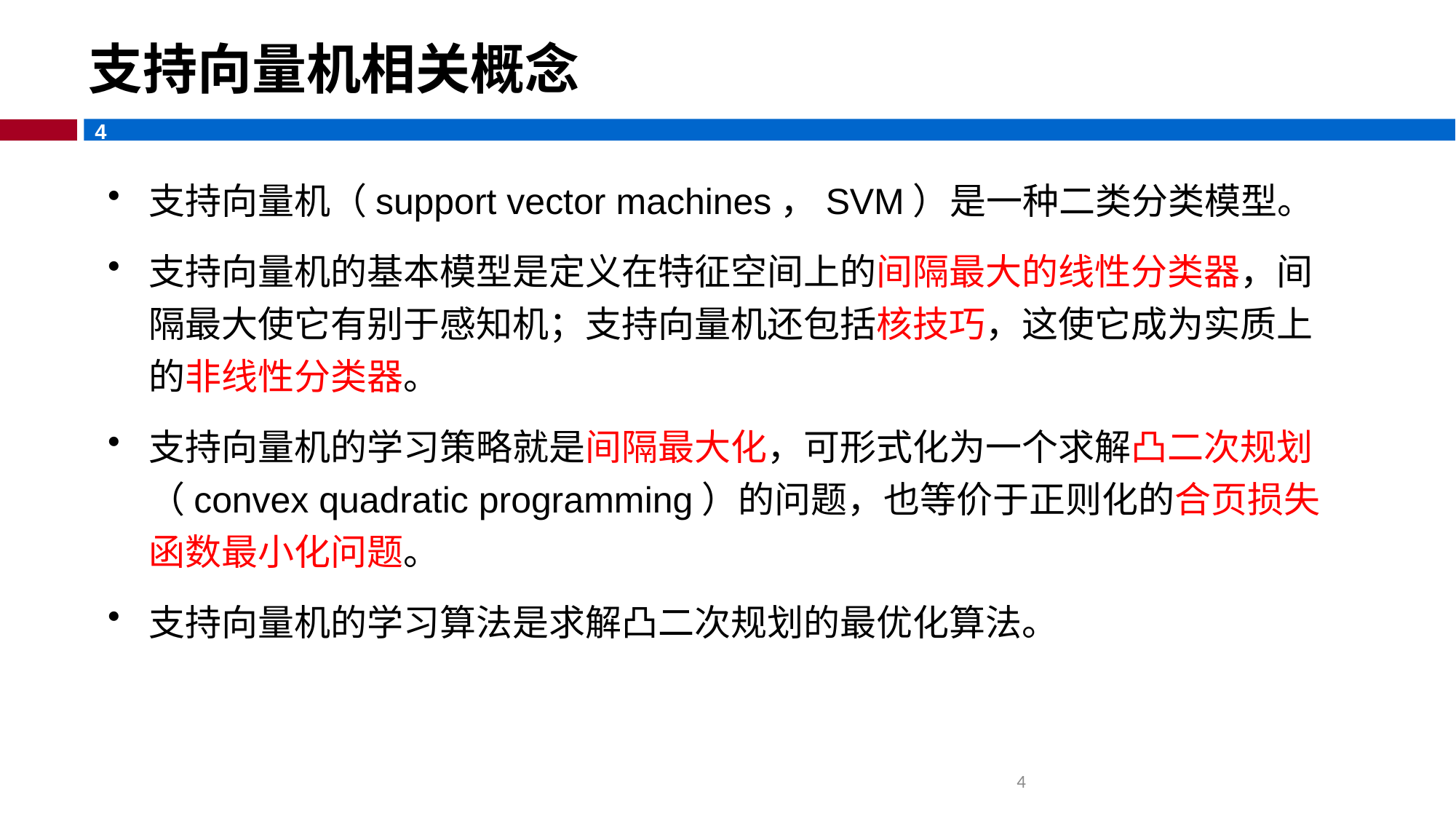

# 支持向量机相关概念
支持向量机（support vector machines，SVM）是一种二类分类模型。
支持向量机的基本模型是定义在特征空间上的间隔最大的线性分类器，间隔最大使它有别于感知机；支持向量机还包括核技巧，这使它成为实质上的非线性分类器。
支持向量机的学习策略就是间隔最大化，可形式化为一个求解凸二次规划（convex quadratic programming）的问题，也等价于正则化的合页损失函数最小化问题。
支持向量机的学习算法是求解凸二次规划的最优化算法。
4